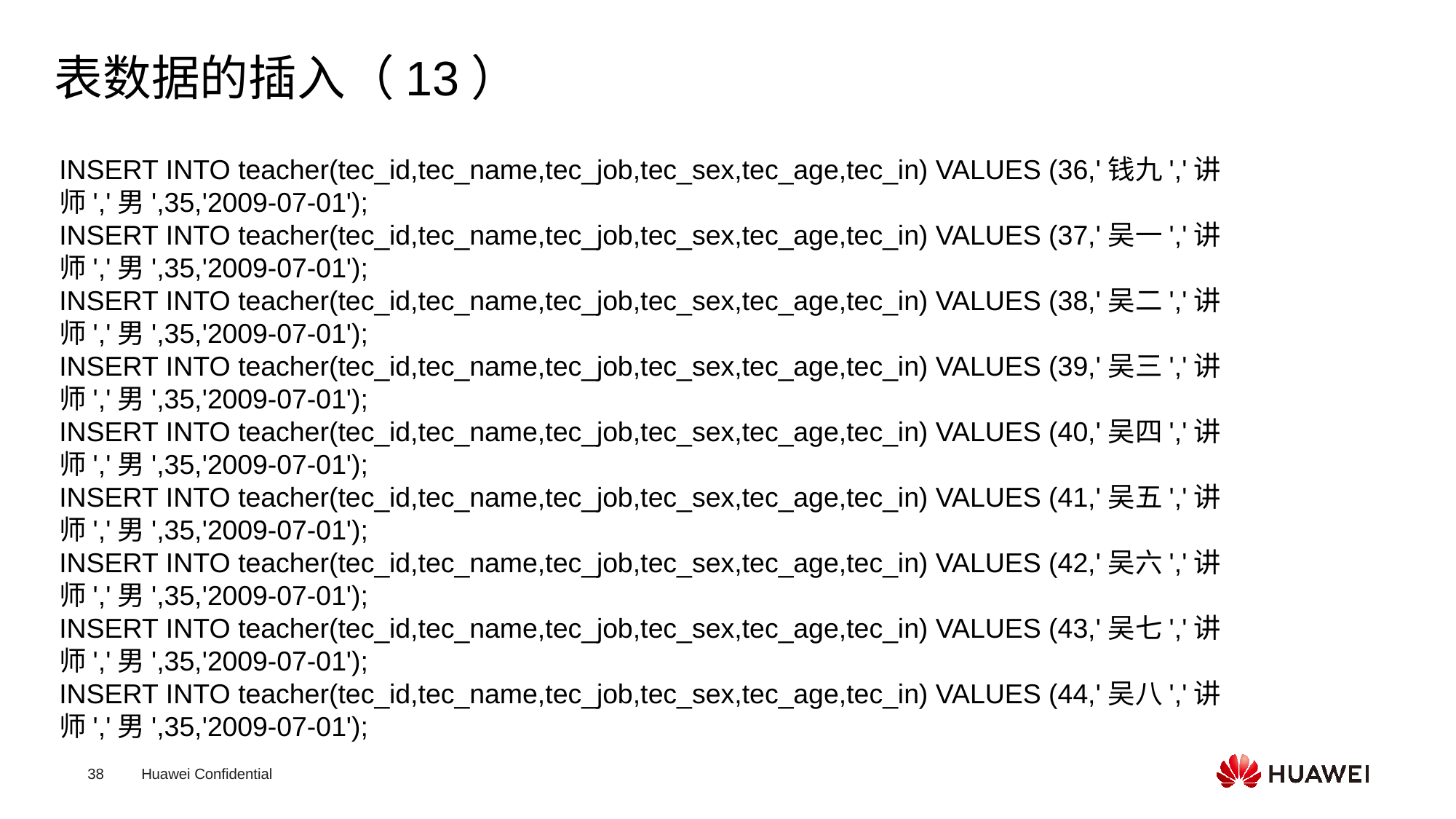

# 表数据的插入（13）
INSERT INTO teacher(tec_id,tec_name,tec_job,tec_sex,tec_age,tec_in) VALUES (36,'钱九','讲师','男',35,'2009-07-01');
INSERT INTO teacher(tec_id,tec_name,tec_job,tec_sex,tec_age,tec_in) VALUES (37,'吴一','讲师','男',35,'2009-07-01');
INSERT INTO teacher(tec_id,tec_name,tec_job,tec_sex,tec_age,tec_in) VALUES (38,'吴二','讲师','男',35,'2009-07-01');
INSERT INTO teacher(tec_id,tec_name,tec_job,tec_sex,tec_age,tec_in) VALUES (39,'吴三','讲师','男',35,'2009-07-01');
INSERT INTO teacher(tec_id,tec_name,tec_job,tec_sex,tec_age,tec_in) VALUES (40,'吴四','讲师','男',35,'2009-07-01');
INSERT INTO teacher(tec_id,tec_name,tec_job,tec_sex,tec_age,tec_in) VALUES (41,'吴五','讲师','男',35,'2009-07-01');
INSERT INTO teacher(tec_id,tec_name,tec_job,tec_sex,tec_age,tec_in) VALUES (42,'吴六','讲师','男',35,'2009-07-01');
INSERT INTO teacher(tec_id,tec_name,tec_job,tec_sex,tec_age,tec_in) VALUES (43,'吴七','讲师','男',35,'2009-07-01');
INSERT INTO teacher(tec_id,tec_name,tec_job,tec_sex,tec_age,tec_in) VALUES (44,'吴八','讲师','男',35,'2009-07-01');
Text
Text
Text
Text
Text
Text
Text
Text
Text
Text
Text
Text
Text
Text
Text
Text
Text
Text
Text
Text
Text
Text
Text
Text
Text
Text
Text
Text
Text
Text
Text
Text
Text
Text
Text
Text
Text
Text
Text
Text
Text
Text
Text
Text
Text
Text